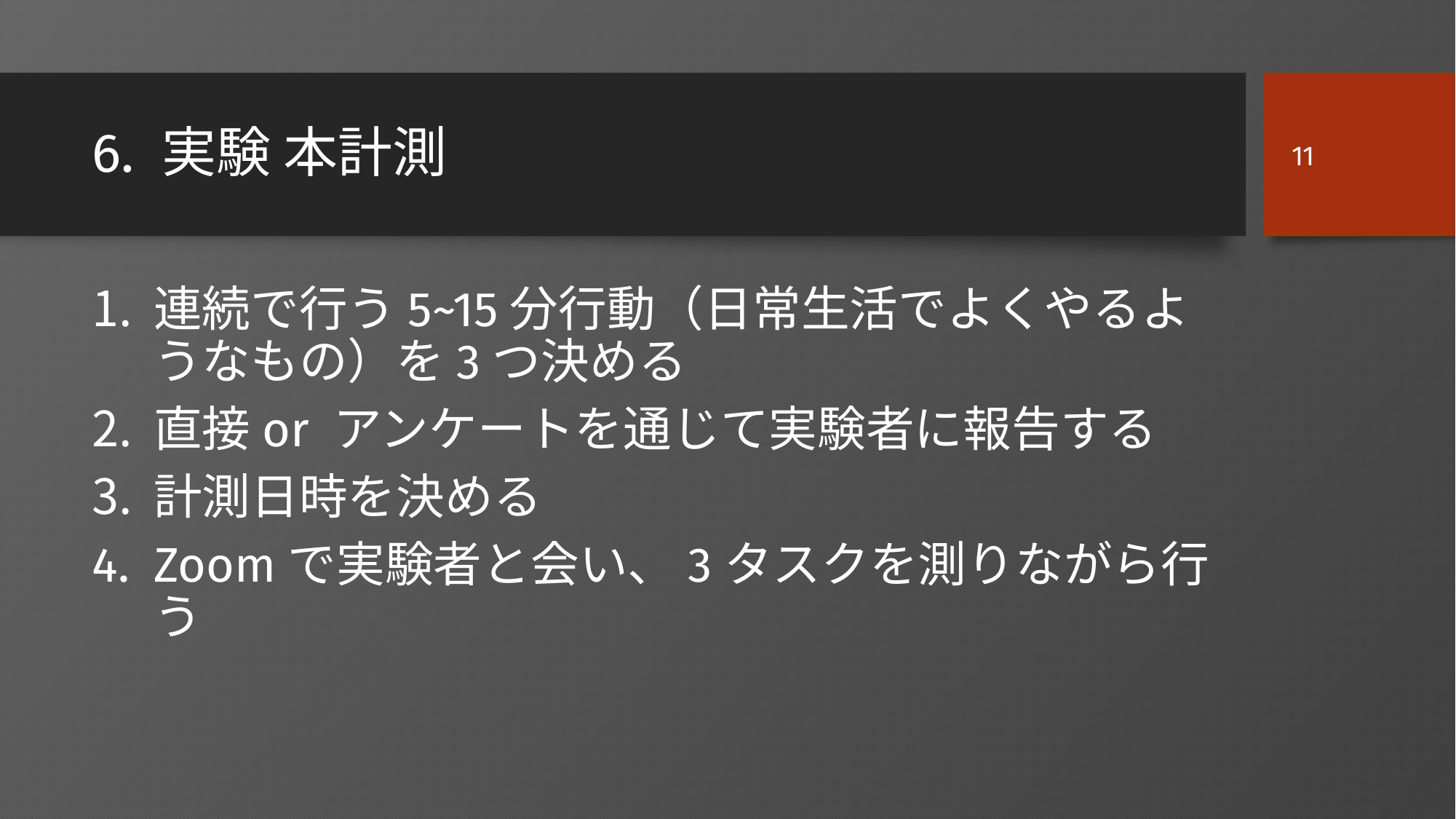

11
# 6. 実験 本計測
連続で行う5~15分行動（日常生活でよくやるようなもの）を3つ決める
直接or アンケートを通じて実験者に報告する
計測日時を決める
Zoomで実験者と会い、3タスクを測りながら行う